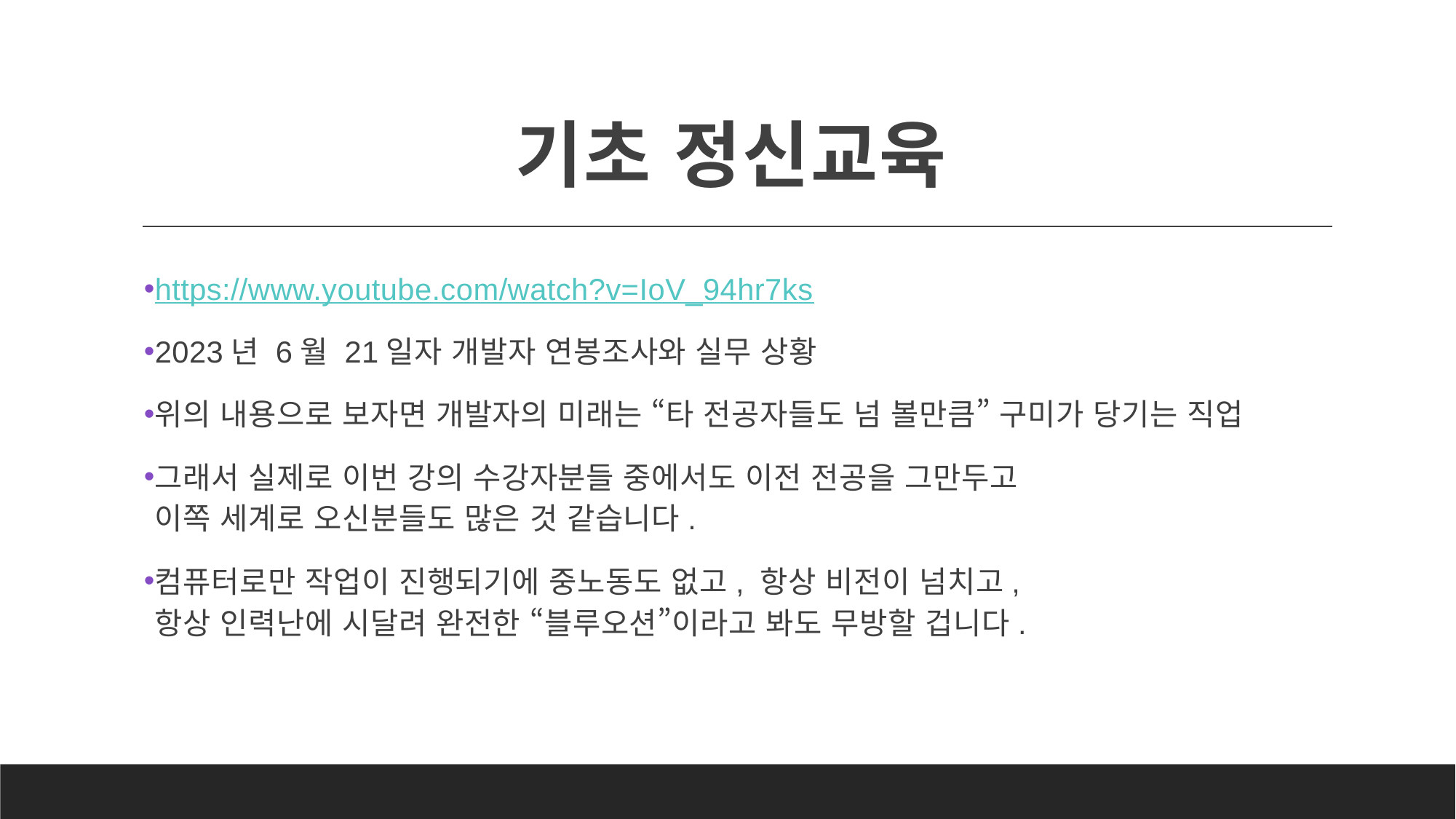

# 기초 정신교육
https://www.youtube.com/watch?v=IoV_94hr7ks
2023년 6월 21일자 개발자 연봉조사와 실무 상황
위의 내용으로 보자면 개발자의 미래는 “타 전공자들도 넘 볼만큼” 구미가 당기는 직업
그래서 실제로 이번 강의 수강자분들 중에서도 이전 전공을 그만두고
이쪽 세계로 오신분들도 많은 것 같습니다.
컴퓨터로만 작업이 진행되기에 중노동도 없고, 항상 비전이 넘치고,
항상 인력난에 시달려 완전한 “블루오션”이라고 봐도 무방할 겁니다.